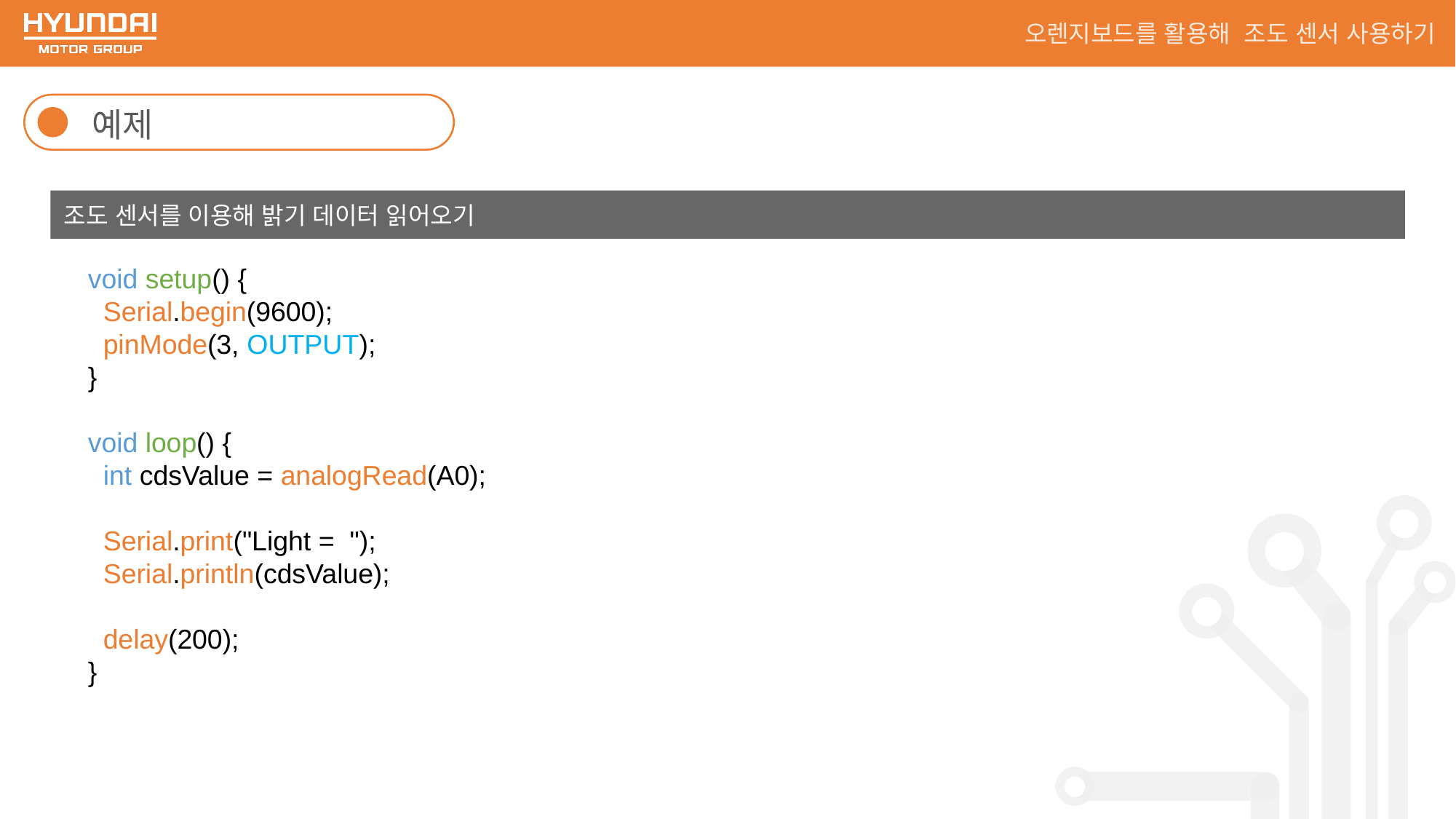

오렌지보드를 활용해  조도 센서 사용하기
예제

조도 센서를 이용해 밝기 데이터 읽어오기
void setup() {
  Serial.begin(9600);
  pinMode(3, OUTPUT);
}

void loop() {
  int cdsValue = analogRead(A0);

  Serial.print("Light =  ");
  Serial.println(cdsValue);

  delay(200);
}